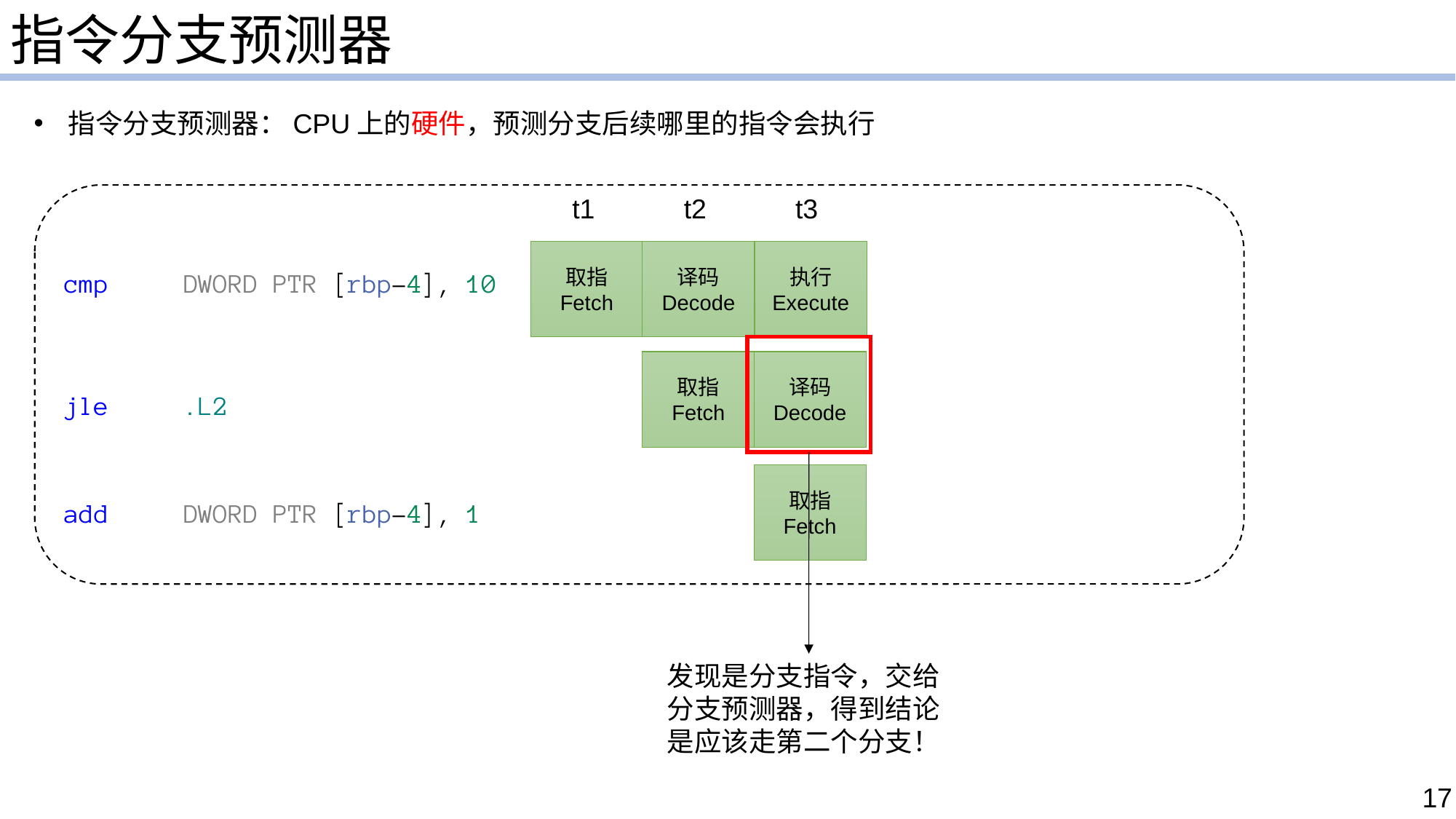

指令分支预测器
指令分支预测器：CPU上的硬件，预测分支后续哪里的指令会执行

t1
t2
t3
取指
Fetch
译码
Decode
执行
Execute
cmp     DWORD PTR [rbp-4], 10

取指
Fetch
译码
Decode
jle     .L2
取指
Fetch
add     DWORD PTR [rbp-4], 1
发现是分支指令，交给分支预测器，得到结论是应该走第二个分支！
17